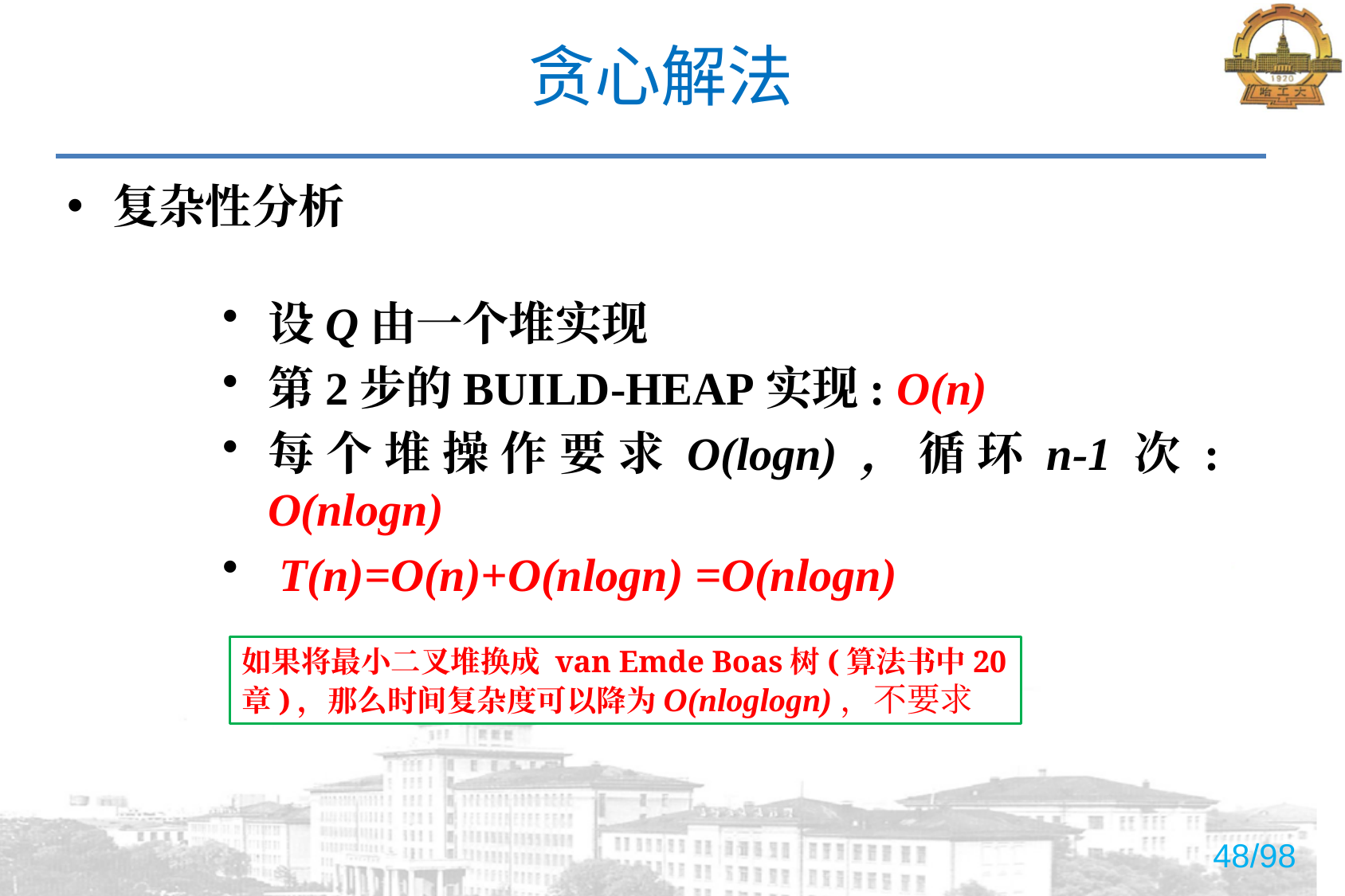

# 贪心解法
复杂性分析
设Q由一个堆实现
第2步的BUILD-HEAP实现: O(n)
每个堆操作要求O(logn)，循环n-1次: O(nlogn)
 T(n)=O(n)+O(nlogn) =O(nlogn)
如果将最小二叉堆换成 van Emde Boas树(算法书中20章)，那么时间复杂度可以降为O(nloglogn)，不要求